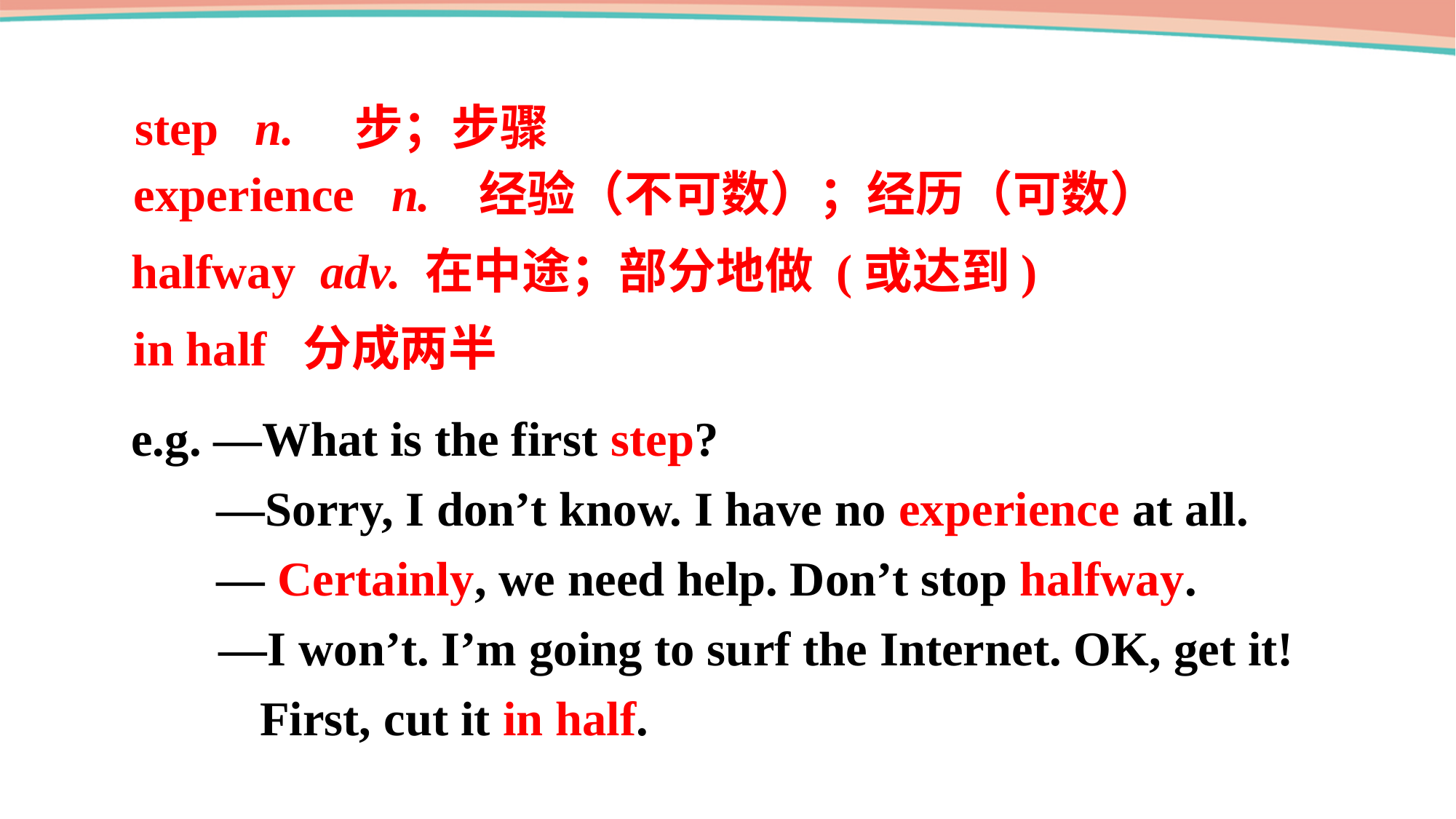

step   n.    步；步骤
experience   n.   经验（不可数）；经历（可数）
halfway  adv. 在中途；部分地做 (或达到)
in half  分成两半
e.g. —What is the first step?
       —Sorry, I don’t know. I have no experience at all.
       — Certainly, we need help. Don’t stop halfway.
 —I won’t. I’m going to surf the Internet. OK, get it!  First, cut it in half.